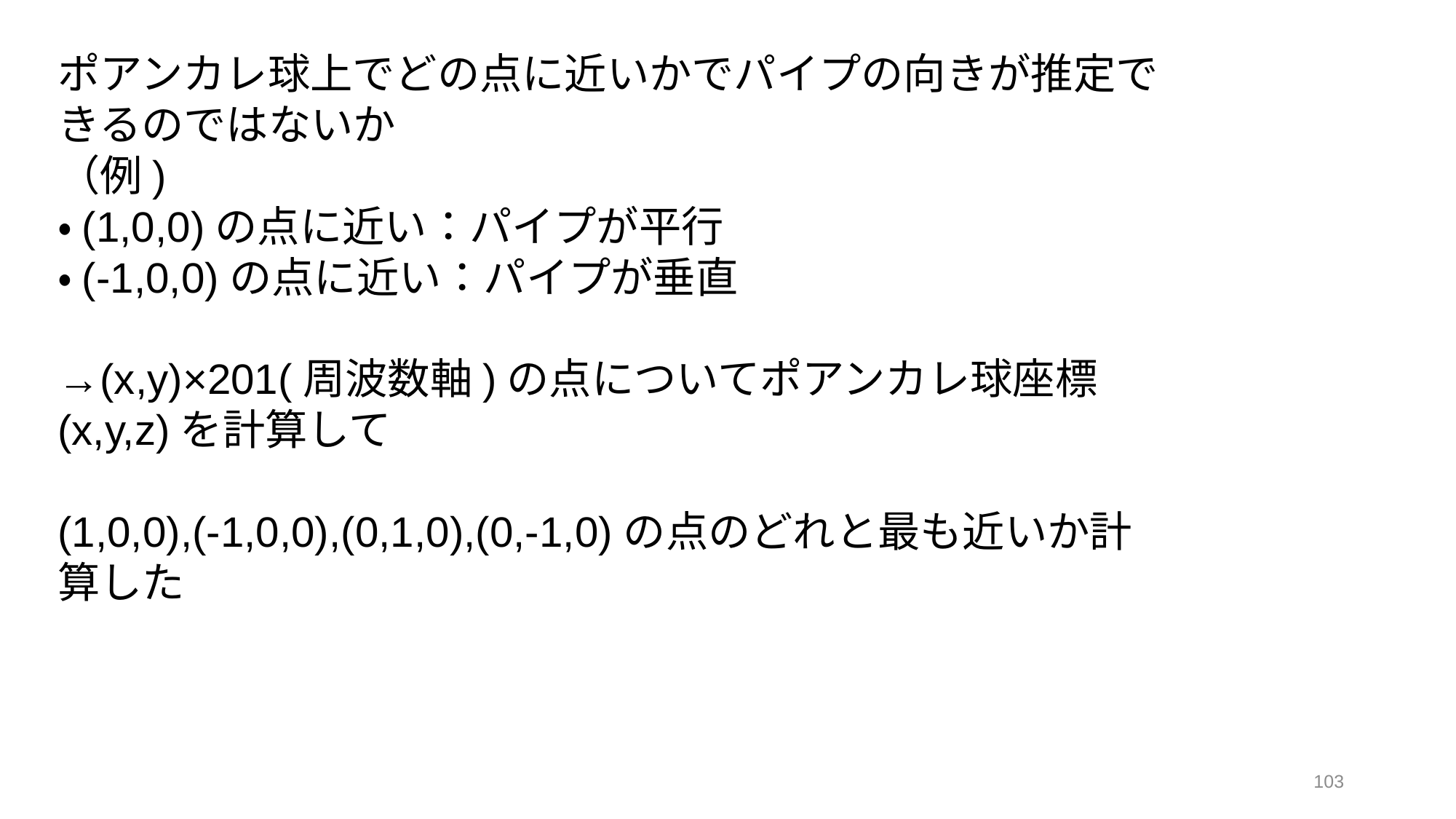

ポアンカレ球上でどの点に近いかでパイプの向きが推定できるのではないか
（例)
・(1,0,0)の点に近い：パイプが平行
・(-1,0,0)の点に近い：パイプが垂直

→(x,y)×201(周波数軸)の点についてポアンカレ球座標(x,y,z)を計算して

(1,0,0),(-1,0,0),(0,1,0),(0,-1,0)の点のどれと最も近いか計算した
103